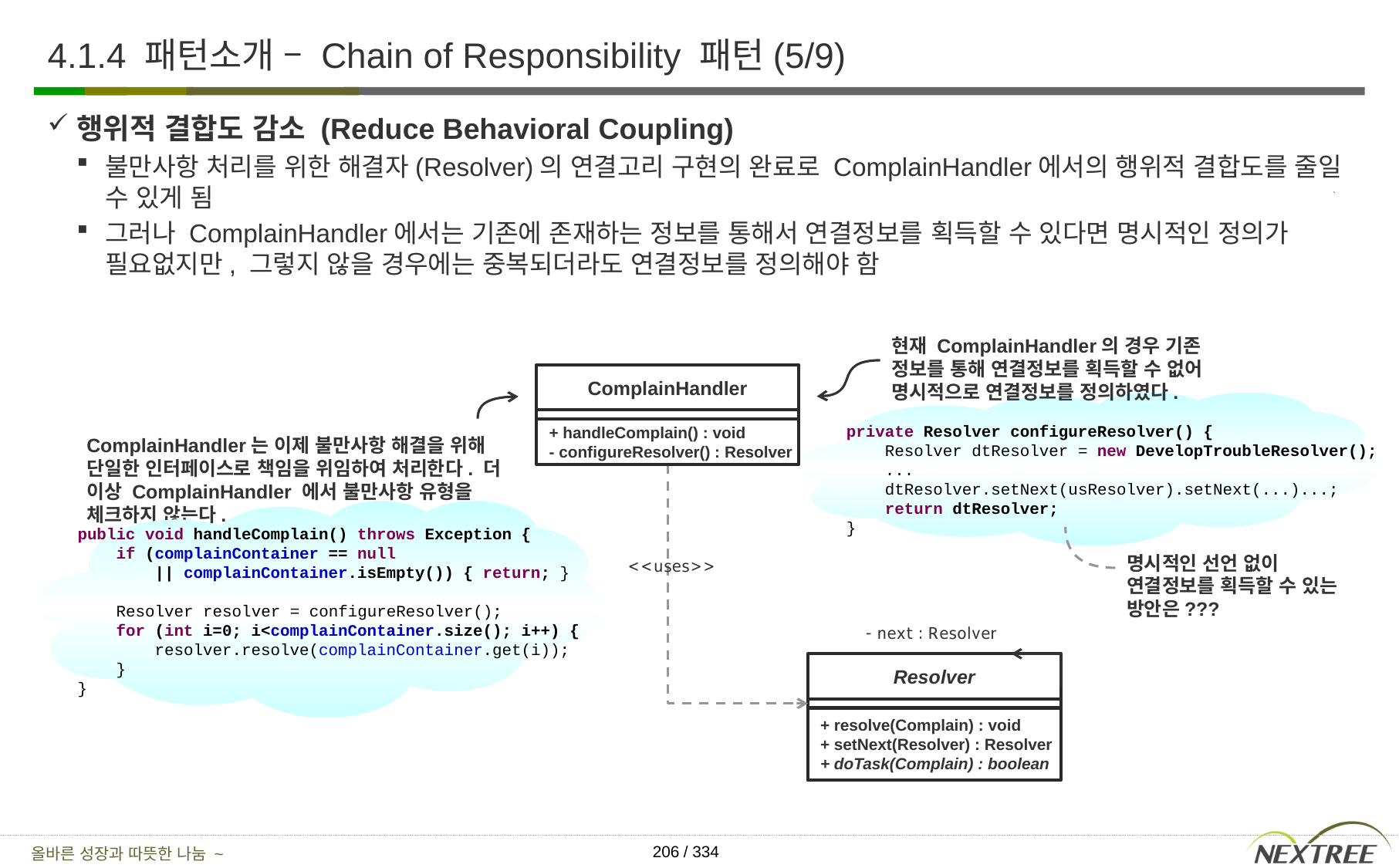

# 4.1.4 패턴소개 – Chain of Responsibility 패턴(5/9)
행위적 결합도 감소 (Reduce Behavioral Coupling)
불만사항 처리를 위한 해결자(Resolver)의 연결고리 구현의 완료로 ComplainHandler에서의 행위적 결합도를 줄일 수 있게 됨
그러나 ComplainHandler에서는 기존에 존재하는 정보를 통해서 연결정보를 획득할 수 있다면 명시적인 정의가 필요없지만, 그렇지 않을 경우에는 중복되더라도 연결정보를 정의해야 함
현재 ComplainHandler의 경우 기존 정보를 통해 연결정보를 획득할 수 없어 명시적으로 연결정보를 정의하였다.

ComplainHandler

private Resolver configureResolver() {
    Resolver dtResolver = new DevelopTroubleResolver();
    ...
    dtResolver.setNext(usResolver).setNext(...)...;
    return dtResolver;
}

+ handleComplain() : void
- configureResolver() : Resolver
ComplainHandler는 이제 불만사항 해결을 위해 단일한 인터페이스로 책임을 위임하여 처리한다. 더 이상 ComplainHandler 에서 불만사항 유형을 체크하지 않는다.

public void handleComplain() throws Exception {
    if (complainContainer == null
        || complainContainer.isEmpty()) { return; }

    Resolver resolver = configureResolver();
    for (int i=0; i<complainContainer.size(); i++) {
        resolver.resolve(complainContainer.get(i));
    }
}

명시적인 선언 없이 연결정보를 획득할 수 있는 방안은???
<<uses>>

- next : Resolver

Resolver

+ resolve(Complain) : void
+ setNext(Resolver) : Resolver
+ doTask(Complain) : boolean